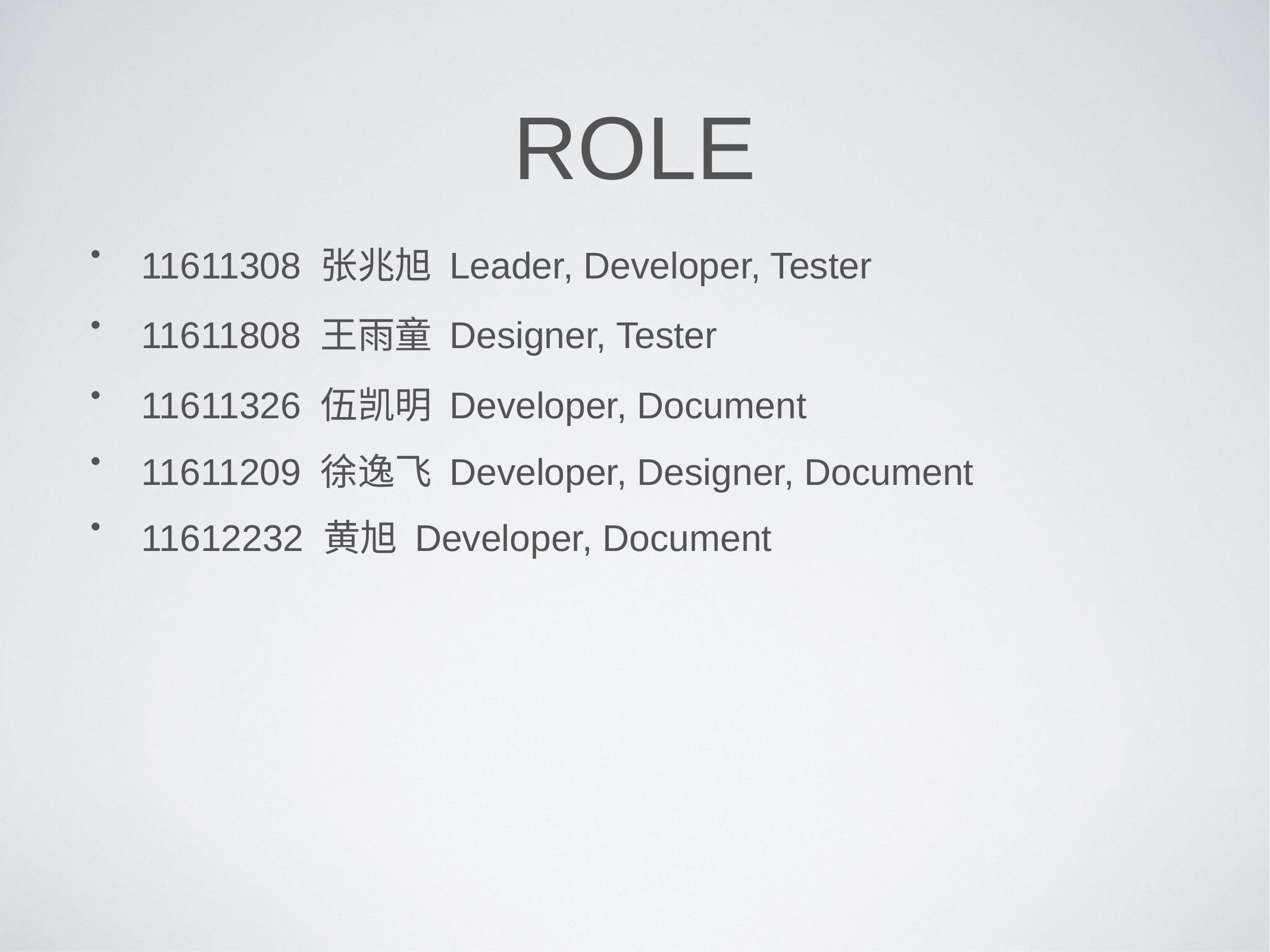

# role
11611308 张兆旭 Leader, Developer, Tester
11611808 王雨童 Designer, Tester
11611326 伍凯明 Developer, Document
11611209 徐逸飞 Developer, Designer, Document
11612232 黄旭 Developer, Document